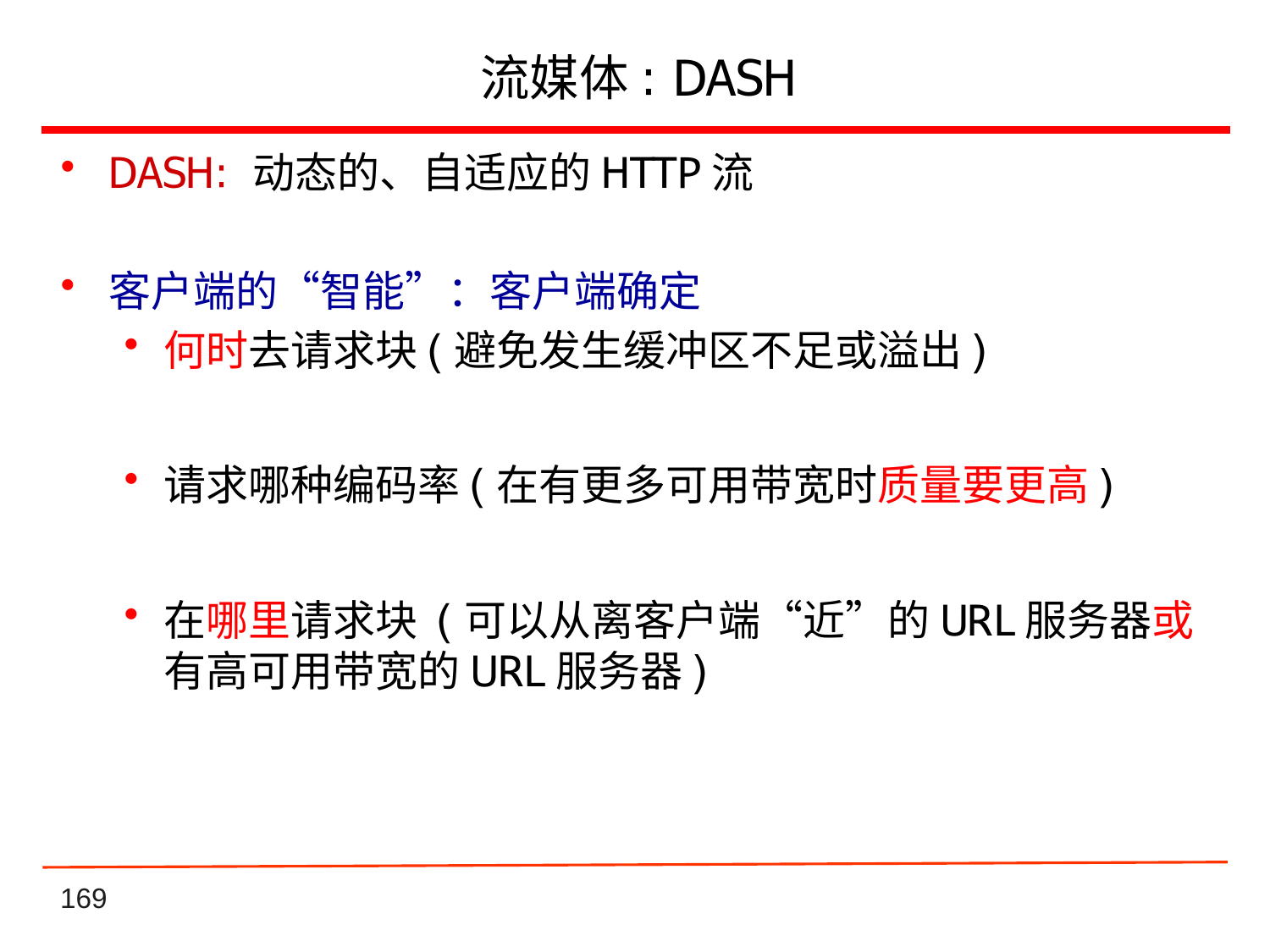

# 流媒体: DASH
DASH: 动态的、自适应的HTTP流

客户端的“智能”：客户端确定
何时去请求块(避免发生缓冲区不足或溢出)

请求哪种编码率(在有更多可用带宽时质量要更高)

在哪里请求块 (可以从离客户端“近”的URL服务器或有高可用带宽的URL服务器)